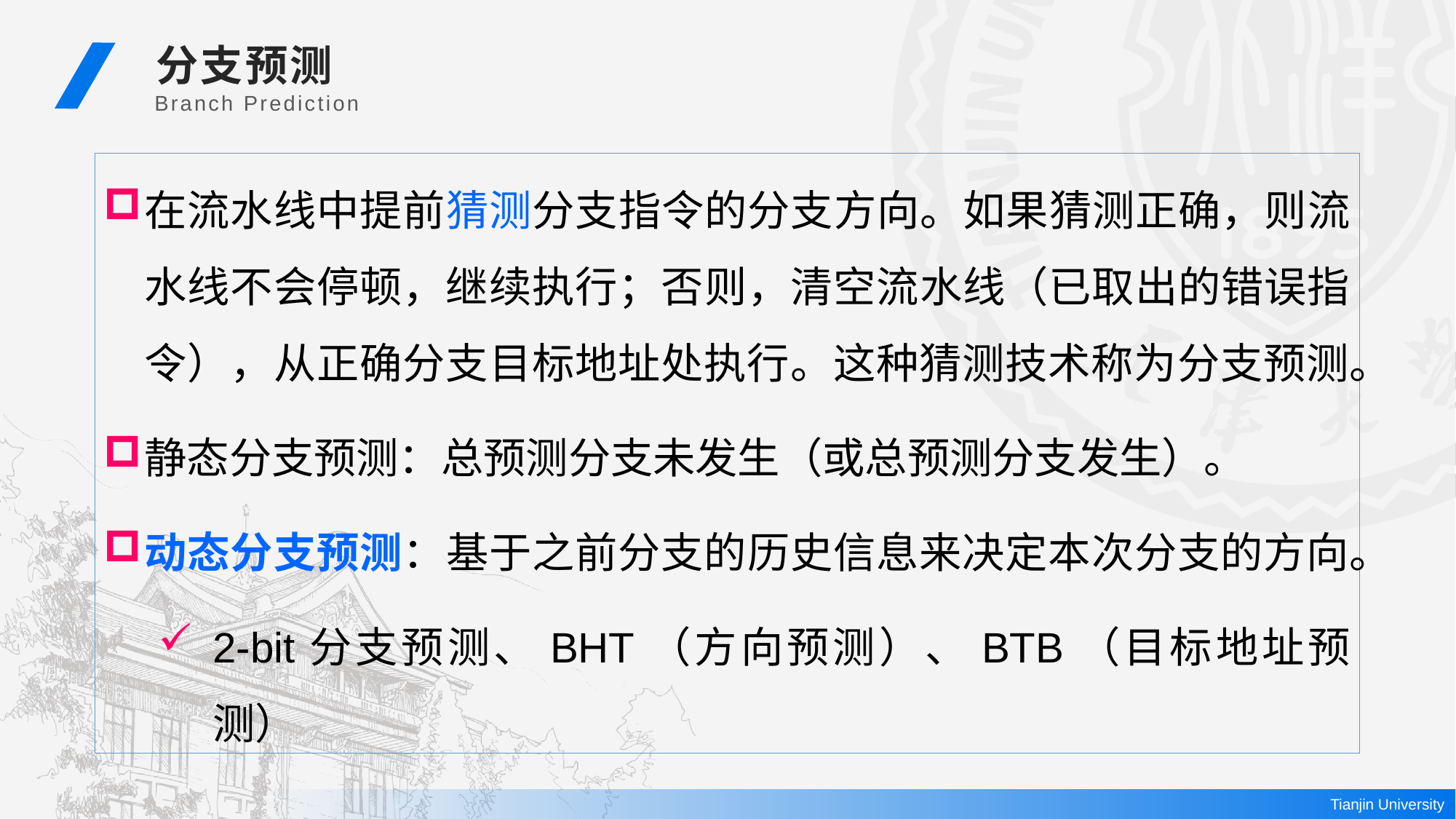

分支预测
Branch Prediction
在流水线中提前猜测分支指令的分支方向。如果猜测正确，则流水线不会停顿，继续执行；否则，清空流水线（已取出的错误指令），从正确分支目标地址处执行。这种猜测技术称为分支预测。
静态分支预测：总预测分支未发生（或总预测分支发生）。
动态分支预测：基于之前分支的历史信息来决定本次分支的方向。
2-bit分支预测、BHT（方向预测）、BTB（目标地址预测）